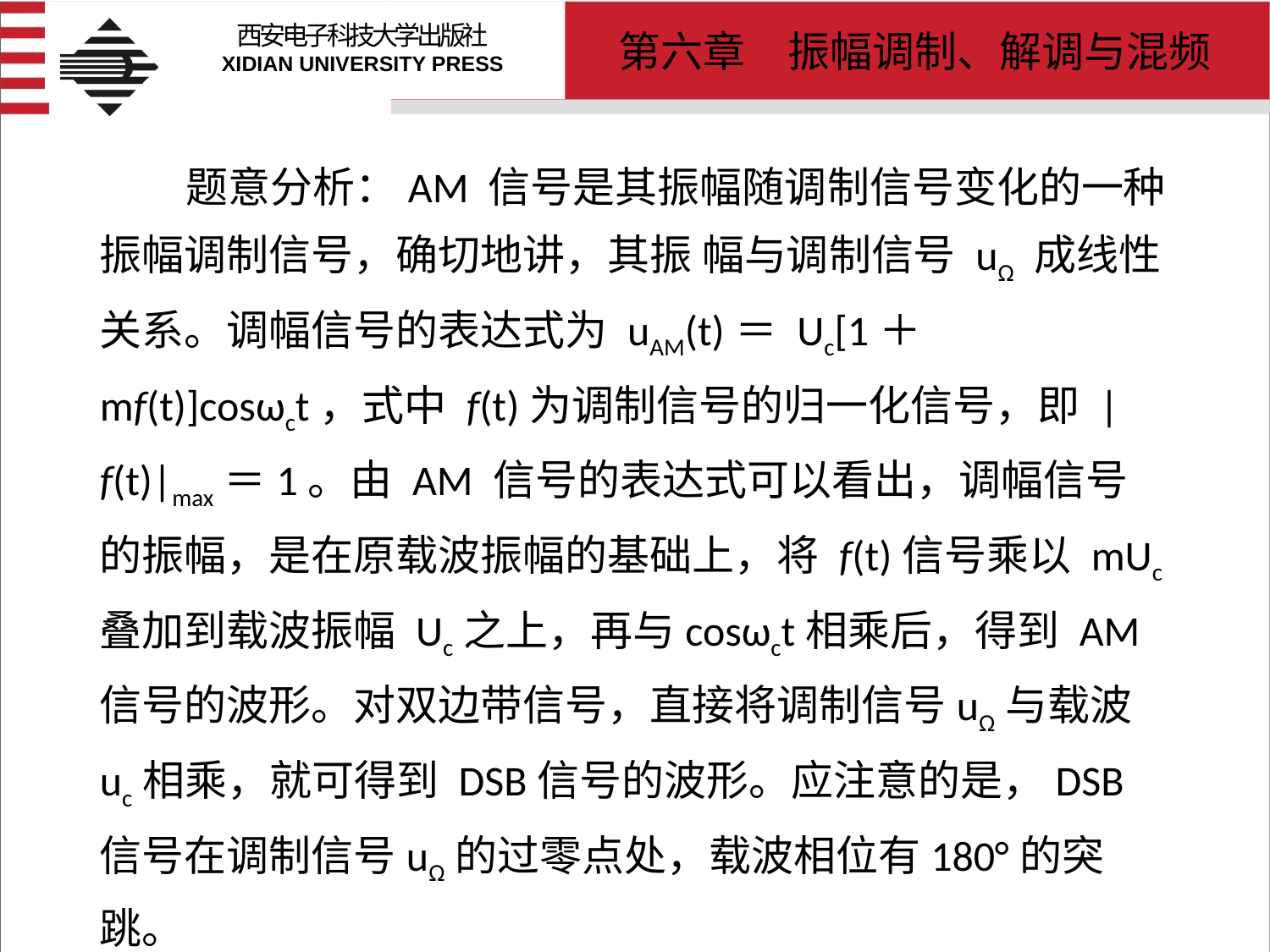

# 题意分析：AM 信号是其振幅随调制信号变化的一种振幅调制信号，确切地讲，其振 幅与调制信号 uΩ 成线性关系。调幅信号的表达式为 uAM(t)＝ Uc[1＋ mf(t)]cosωct，式中 f(t)为调制信号的归一化信号，即 |f(t)|max＝1。由 AM 信号的表达式可以看出，调幅信号的振幅，是在原载波振幅的基础上，将 f(t)信号乘以 mUc叠加到载波振幅 Uc之上，再与cosωct相乘后，得到 AM信号的波形。对双边带信号，直接将调制信号uΩ与载波 uc相乘，就可得到 DSB信号的波形。应注意的是，DSB信号在调制信号uΩ的过零点处，载波相位有180°的突跳。